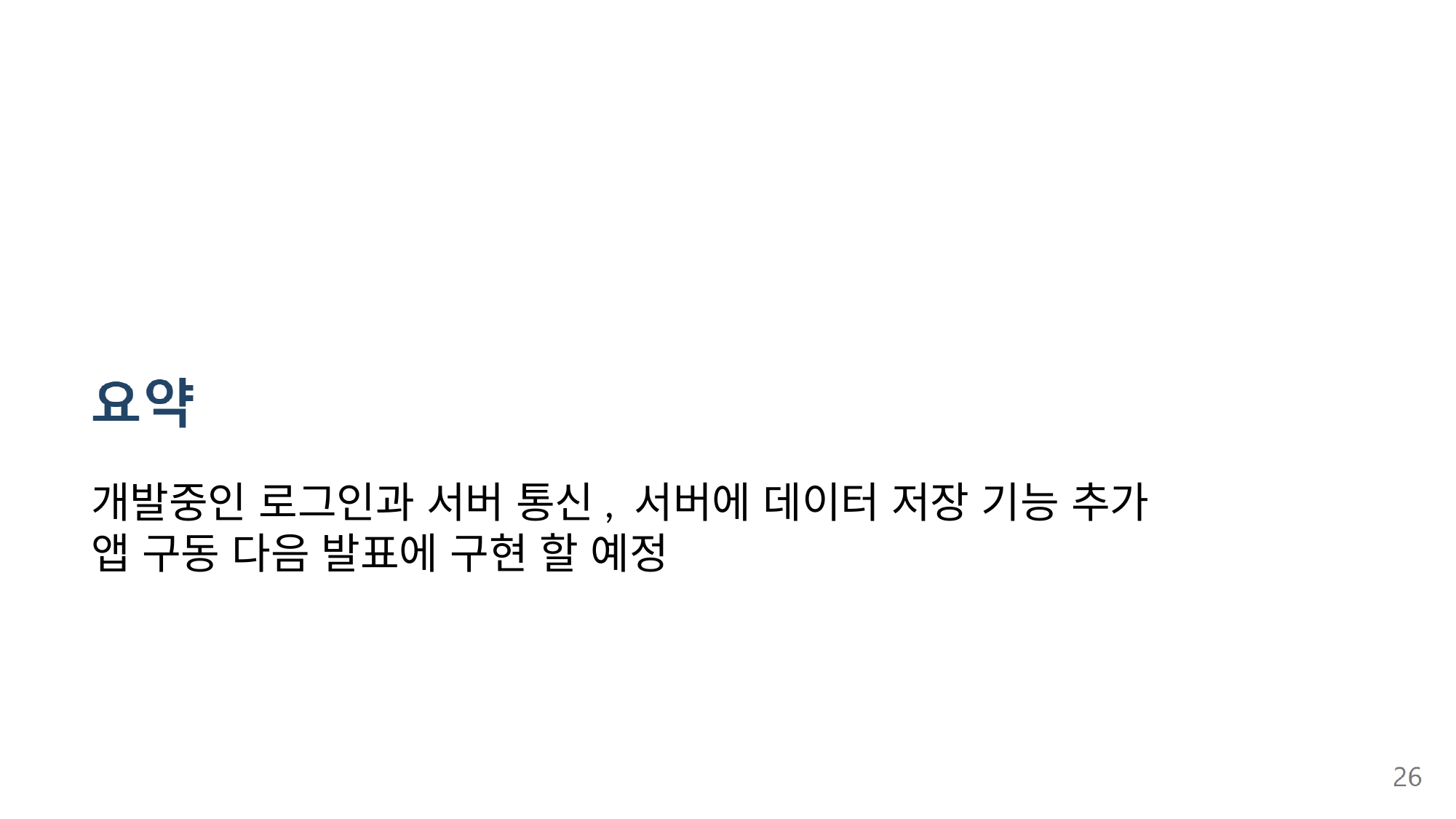

개발중인 로그인과 서버 통신, 서버에 데이터 저장 기능 추가
앱 구동 다음 발표에 구현 할 예정